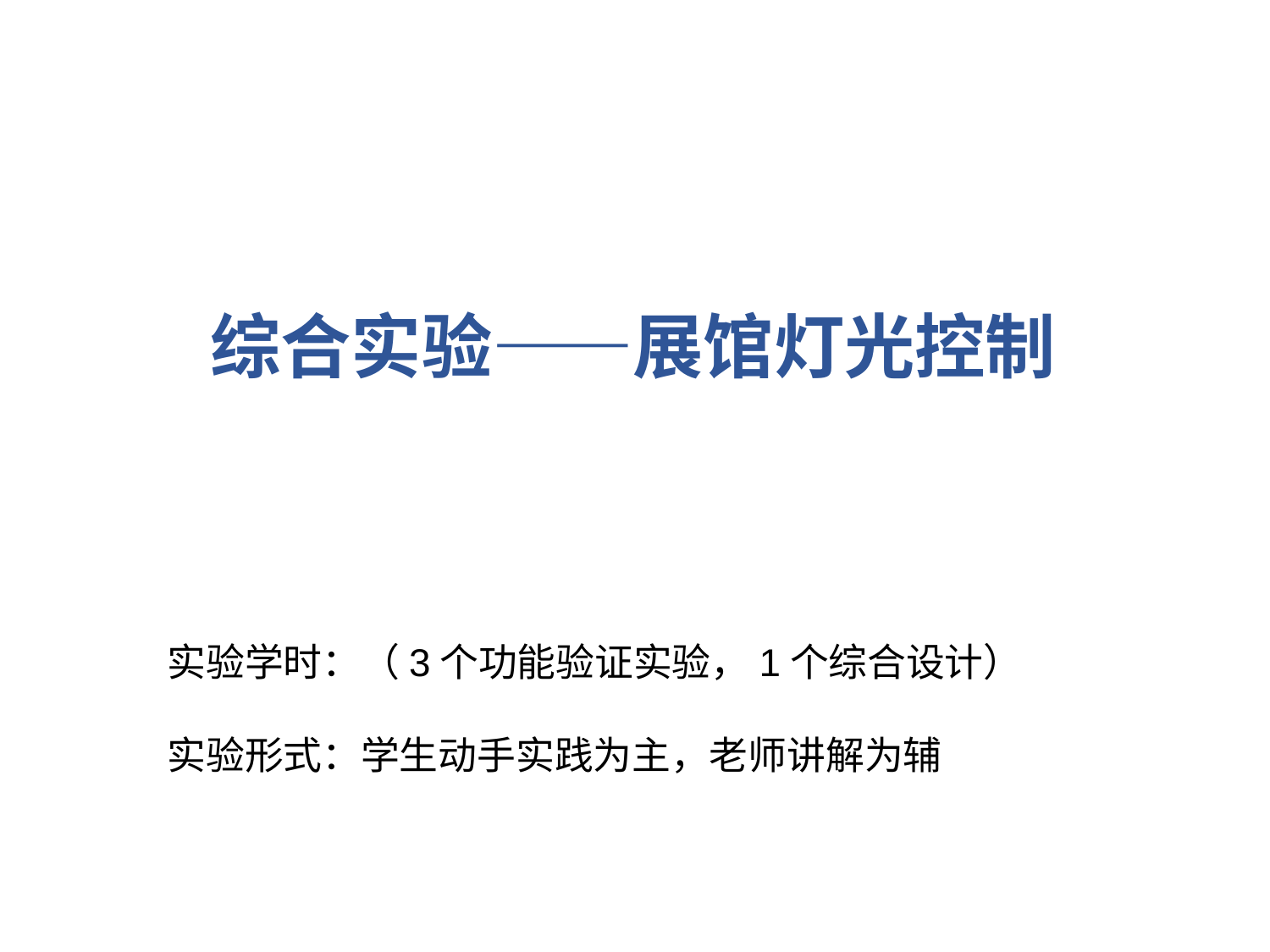

综合实验——展馆灯光控制
实验学时：（3个功能验证实验，1个综合设计）
实验形式：学生动手实践为主，老师讲解为辅